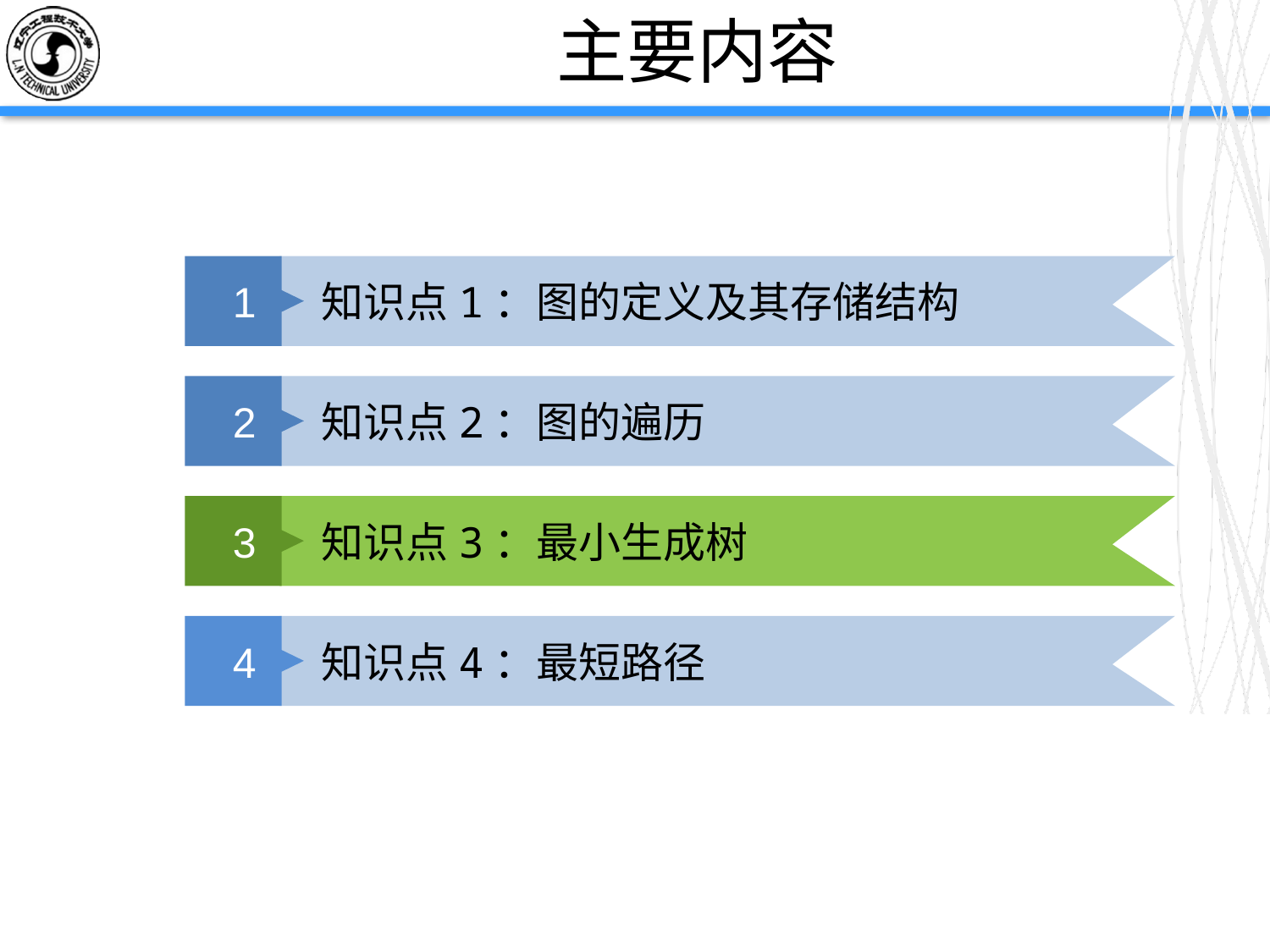

# 主要内容
1
  知识点1：图的定义及其存储结构
2
  知识点2：图的遍历
3
  知识点3：最小生成树
4
  知识点4：最短路径